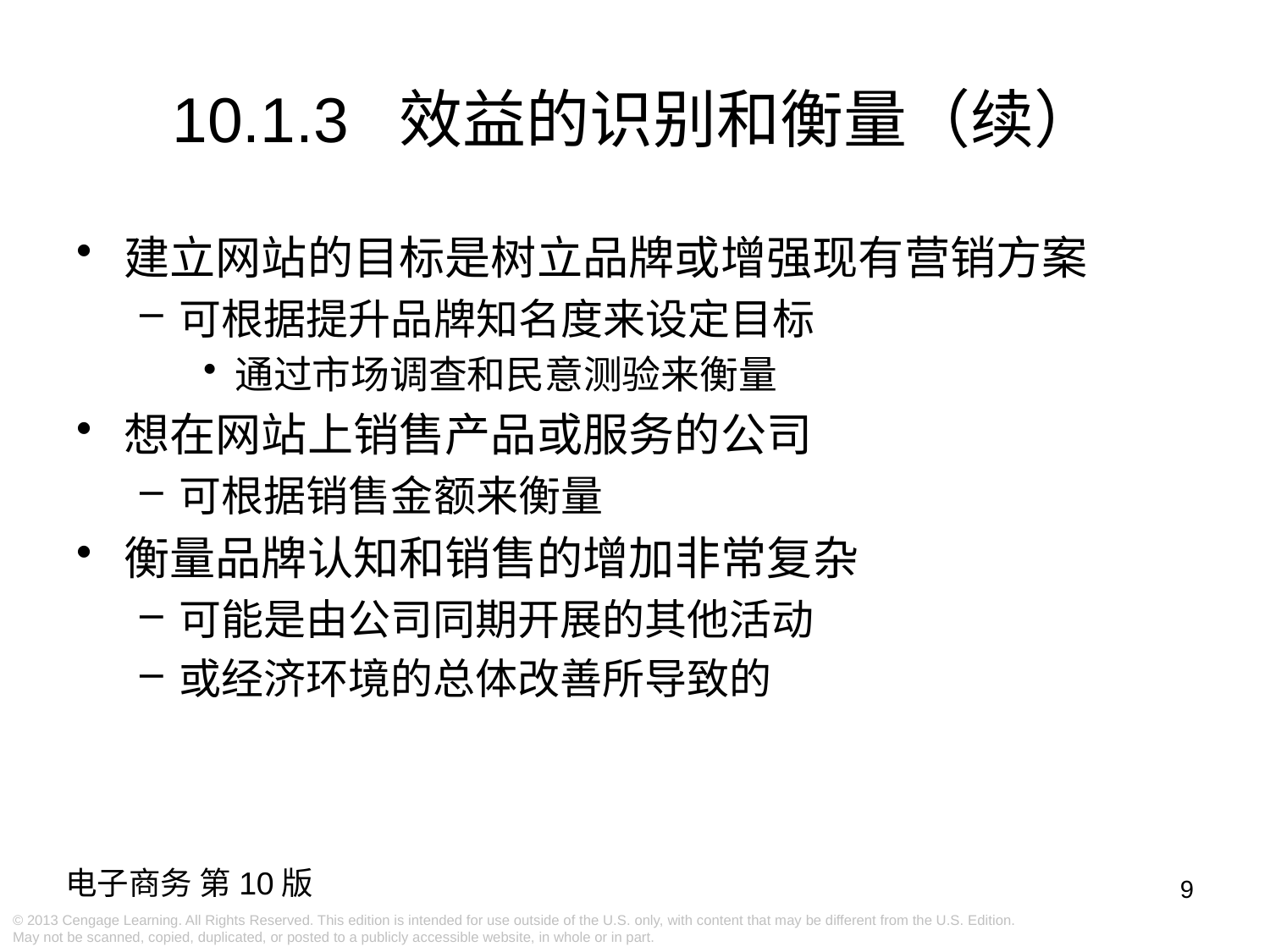

10.1.3  效益的识别和衡量（续）
建立网站的目标是树立品牌或增强现有营销方案
可根据提升品牌知名度来设定目标
通过市场调查和民意测验来衡量
想在网站上销售产品或服务的公司
可根据销售金额来衡量
衡量品牌认知和销售的增加非常复杂
可能是由公司同期开展的其他活动
或经济环境的总体改善所导致的
9